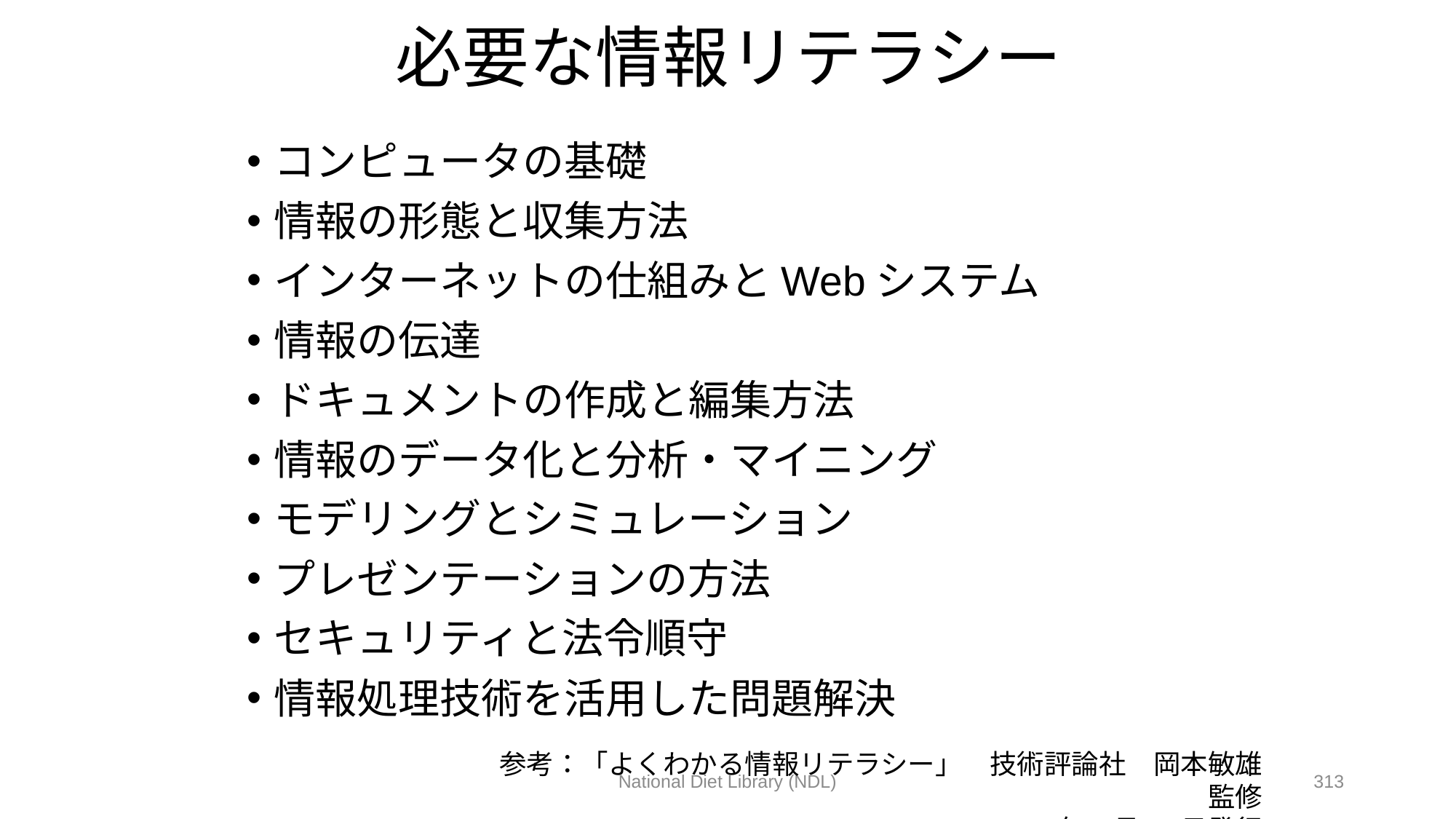

# 必要な情報リテラシー
コンピュータの基礎
情報の形態と収集方法
インターネットの仕組みとWebシステム
情報の伝達
ドキュメントの作成と編集方法
情報のデータ化と分析・マイニング
モデリングとシミュレーション
プレゼンテーションの方法
セキュリティと法令順守
情報処理技術を活用した問題解決
参考：「よくわかる情報リテラシー」　技術評論社　岡本敏雄　監修
2013年1月25日発行
National Diet Library (NDL)
313